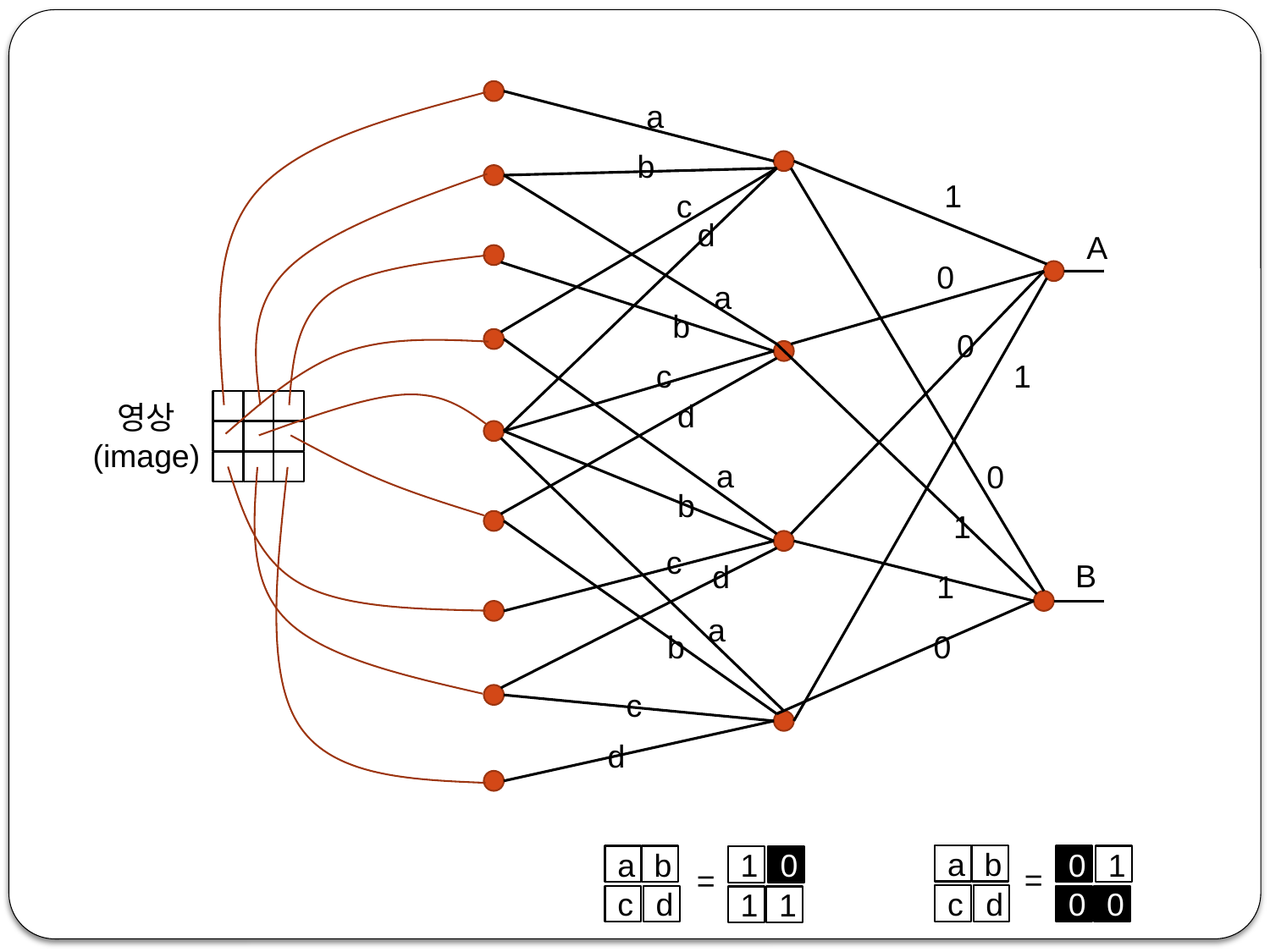

a

b

1

c
d
A

0

a
b
0

c
1
d

영상
(image)

a
0

b
1

c
B
d
1

a
b
0
c

d

a
b
a
b
0
1
1
0
=
=
c
d
c
d
0
0
1
1